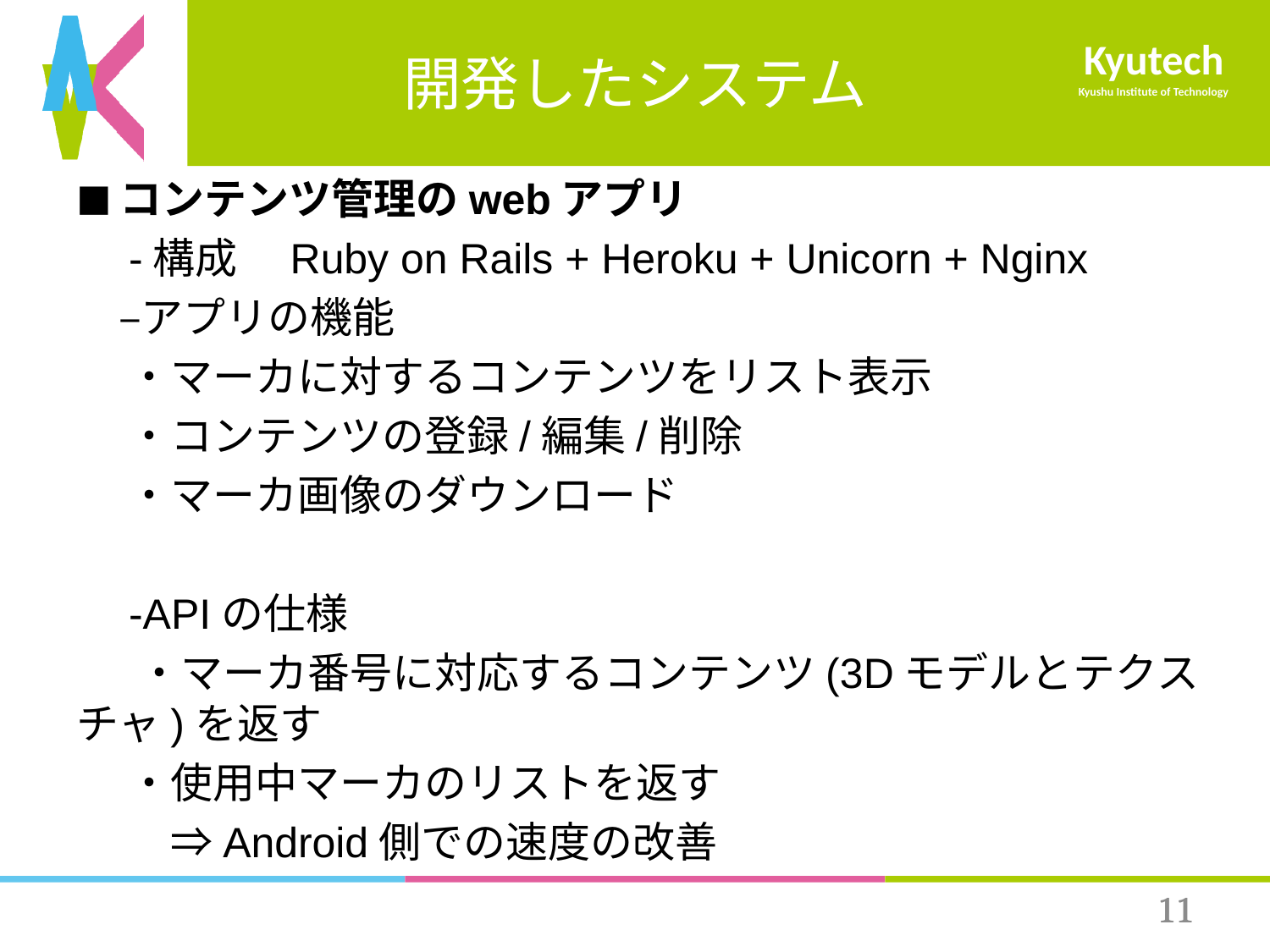

# 開発したシステム
■コンテンツ管理のwebアプリ
　-構成　Ruby on Rails + Heroku + Unicorn + Nginx
　‒アプリの機能
　 ・マーカに対するコンテンツをリスト表⽰
　 ・コンテンツの登録/編集/削除
　 ・マーカ画像のダウンロード

　-APIの仕様
 　・マーカ番号に対応するコンテンツ(3Dモデルとテクスチャ)を返す
　 ・使⽤中マーカのリストを返す
　　 ⇒Android側での速度の改善
11